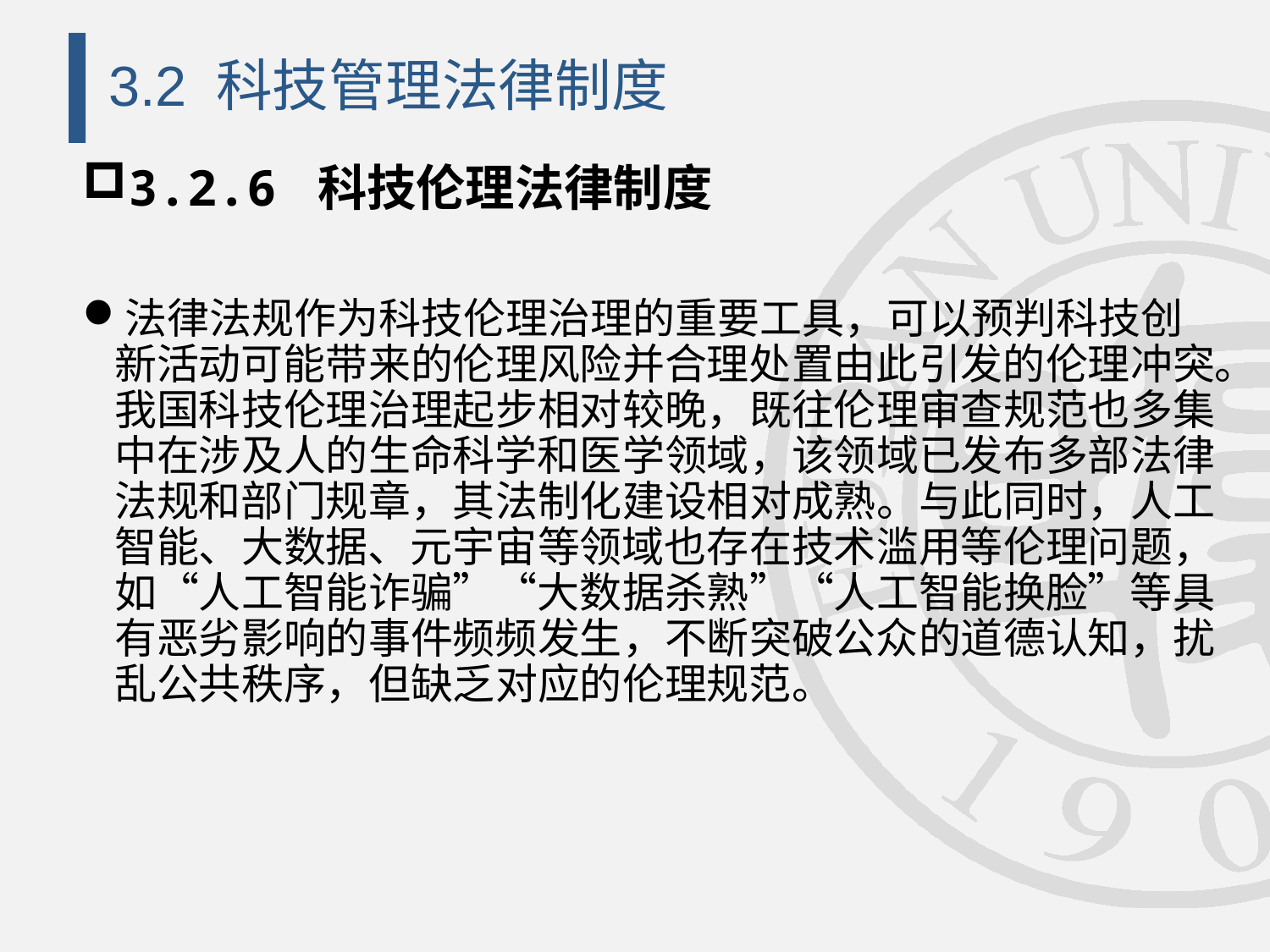

# 3.2 科技管理法律制度
3.2.6 科技伦理法律制度

法律法规作为科技伦理治理的重要工具，可以预判科技创新活动可能带来的伦理风险并合理处置由此引发的伦理冲突。我国科技伦理治理起步相对较晚，既往伦理审查规范也多集中在涉及人的生命科学和医学领域，该领域已发布多部法律法规和部门规章，其法制化建设相对成熟。与此同时，人工智能、大数据、元宇宙等领域也存在技术滥用等伦理问题，如“人工智能诈骗”“大数据杀熟”“人工智能换脸”等具有恶劣影响的事件频频发生，不断突破公众的道德认知，扰乱公共秩序，但缺乏对应的伦理规范。